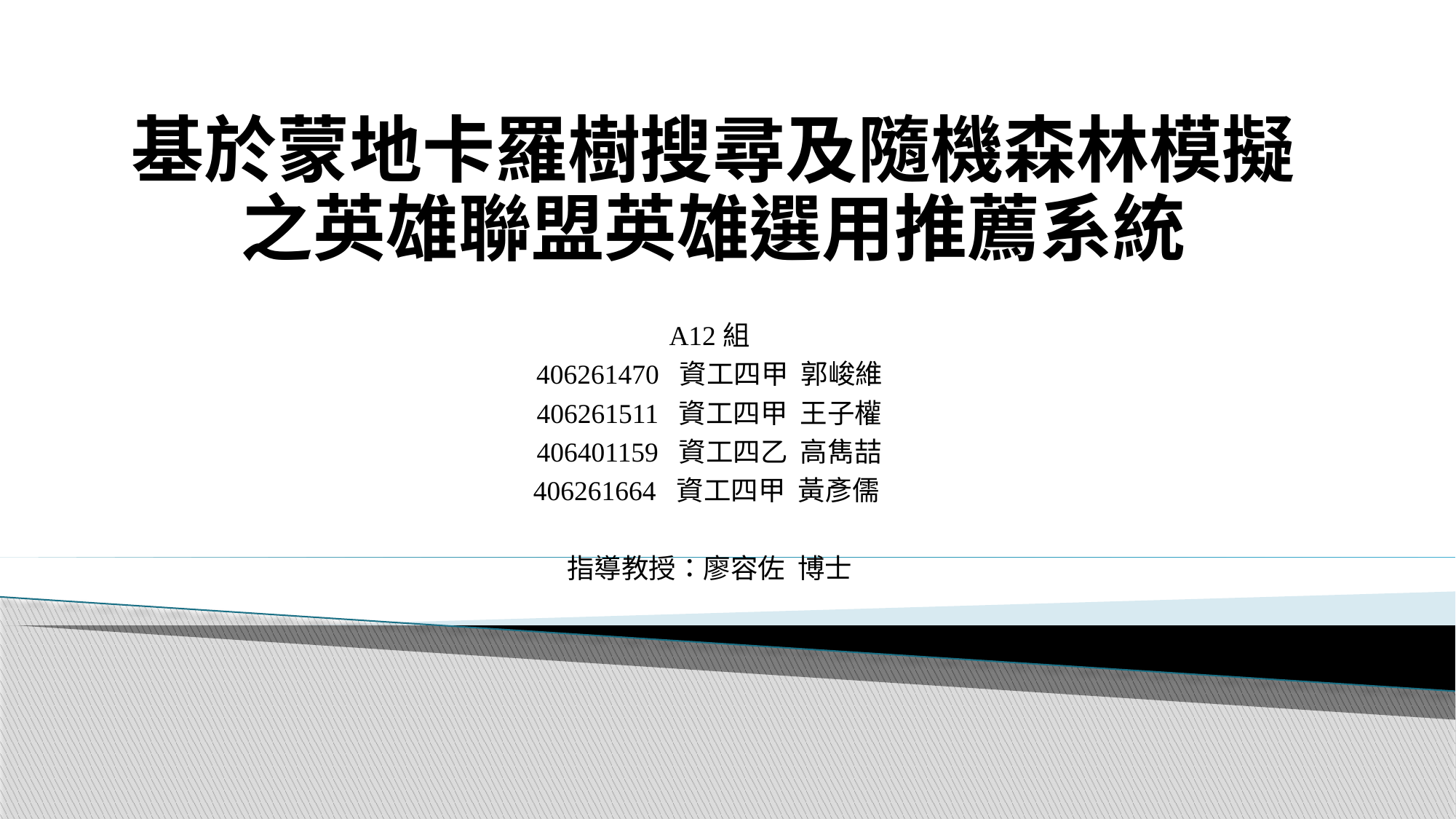

# 基於蒙地卡羅樹搜尋及隨機森林模擬 之英雄聯盟英雄選用推薦系統
A12組
406261470  資工四甲  郭峻維
406261511  資工四甲  王子權
406401159  資工四乙  高雋喆
406261664  資工四甲  黃彥儒

指導教授：廖容佐  博士